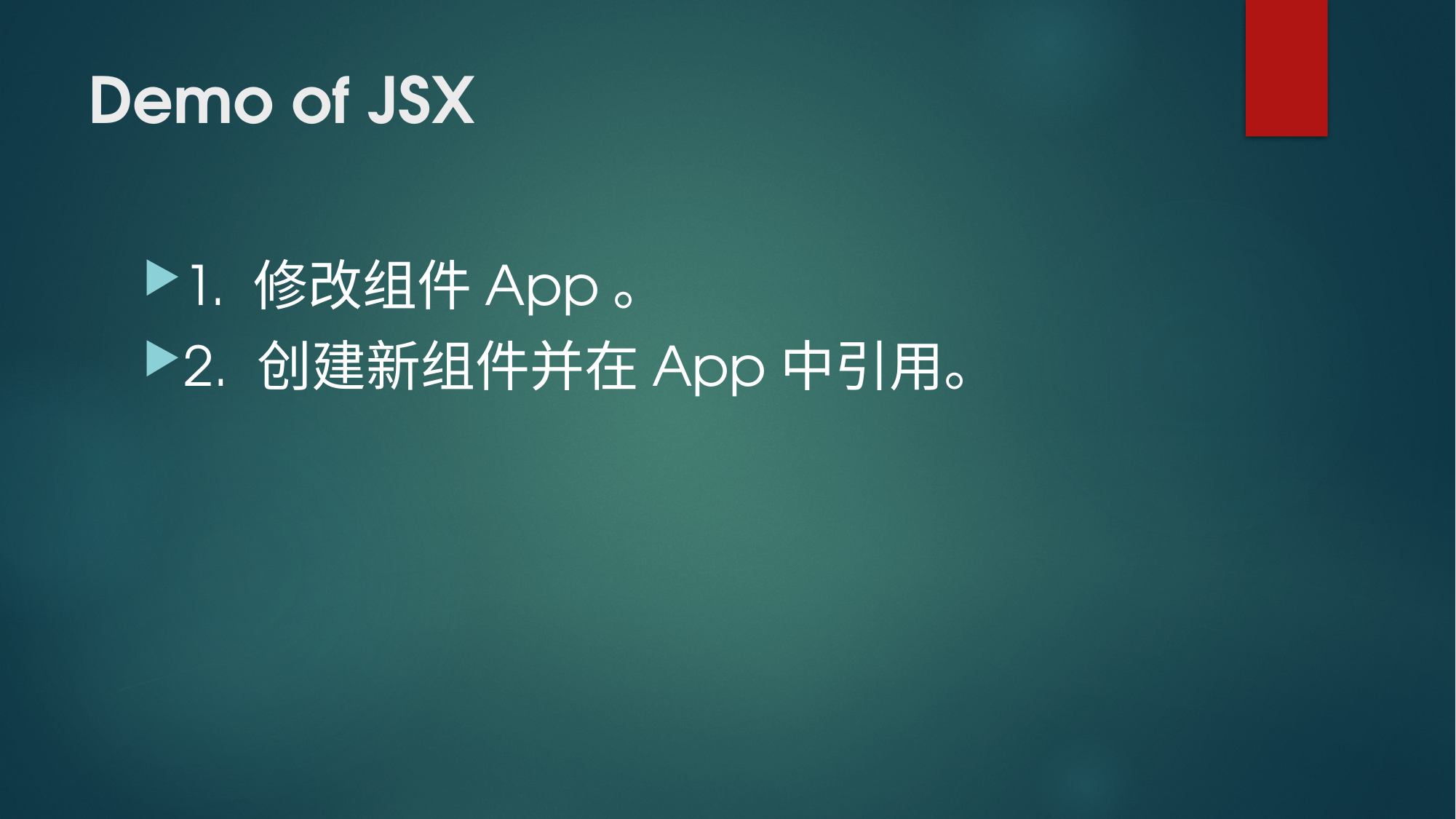

# Demo of JSX
1. 修改组件App。
2. 创建新组件并在App中引用。